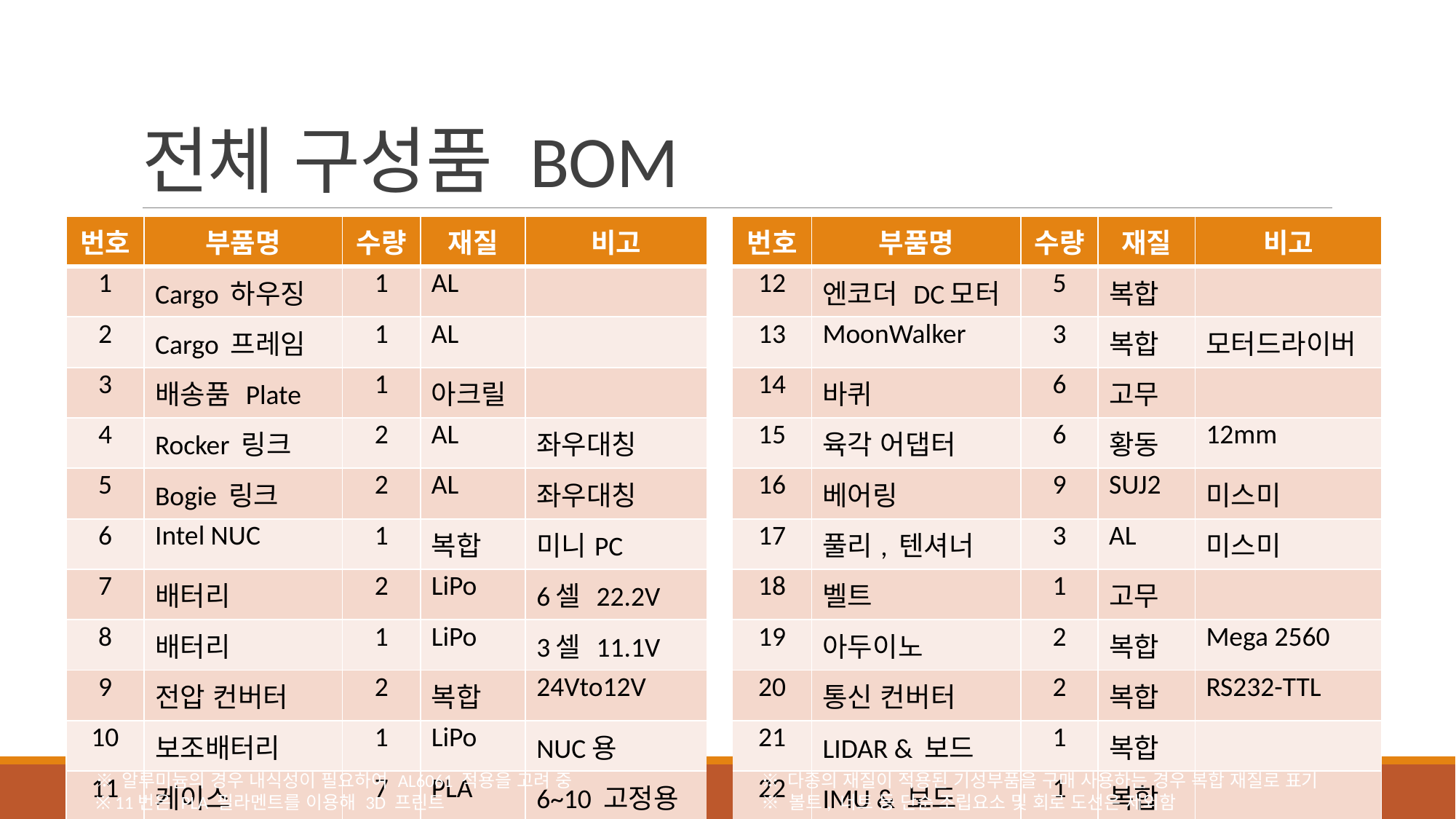

# 전체 구성품 BOM
| 번호 | 부품명 | 수량 | 재질 | 비고 |  | 번호 | 부품명 | 수량 | 재질 | 비고 |
| --- | --- | --- | --- | --- | --- | --- | --- | --- | --- | --- |
| 1 | Cargo 하우징 | 1 | AL |  |  | 12 | 엔코더 DC모터 | 5 | 복합 |  |
| 2 | Cargo 프레임 | 1 | AL |  |  | 13 | MoonWalker | 3 | 복합 | 모터드라이버 |
| 3 | 배송품 Plate | 1 | 아크릴 |  |  | 14 | 바퀴 | 6 | 고무 |  |
| 4 | Rocker 링크 | 2 | AL | 좌우대칭 |  | 15 | 육각 어댑터 | 6 | 황동 | 12mm |
| 5 | Bogie 링크 | 2 | AL | 좌우대칭 |  | 16 | 베어링 | 9 | SUJ2 | 미스미 |
| 6 | Intel NUC | 1 | 복합 | 미니PC |  | 17 | 풀리, 텐셔너 | 3 | AL | 미스미 |
| 7 | 배터리 | 2 | LiPo | 6셀 22.2V |  | 18 | 벨트 | 1 | 고무 |  |
| 8 | 배터리 | 1 | LiPo | 3셀 11.1V |  | 19 | 아두이노 | 2 | 복합 | Mega 2560 |
| 9 | 전압 컨버터 | 2 | 복합 | 24Vto12V |  | 20 | 통신 컨버터 | 2 | 복합 | RS232-TTL |
| 10 | 보조배터리 | 1 | LiPo | NUC용 |  | 21 | LIDAR & 보드 | 1 | 복합 |  |
| 11 | 케이스 | 7 | PLA | 6~10 고정용 |  | 22 | IMU & 보드 | 1 | 복합 |  |
※ 다종의 재질이 적용된 기성부품을 구매 사용하는 경우 복합 재질로 표기
※ 볼트, 너트 등 단순 조립요소 및 회로 도선은 제외함
※ 알루미늄의 경우 내식성이 필요하여 AL6061 적용을 고려 중
※ 11번은 PLA 필라멘트를 이용해 3D 프린트